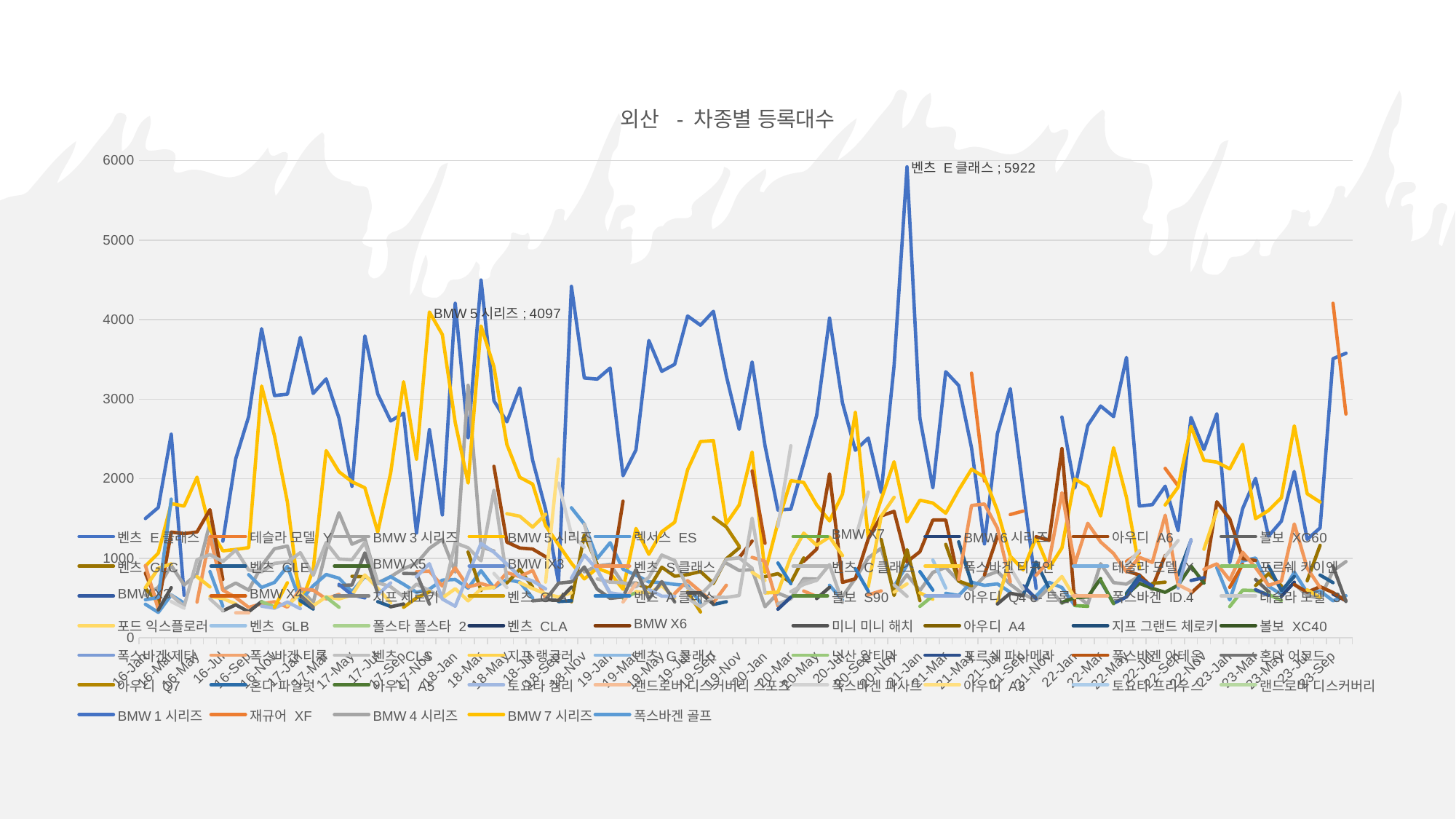

### Chart: 외산  - 차종별 등록대수

| Category | 벤츠 E클래스 | 테슬라 모델 Y | BMW 3시리즈 | BMW 5시리즈 | 렉서스 ES | BMW X7 | BMW 6시리즈 | 아우디 A6 | 볼보 XC60 | 벤츠 GLC | 벤츠 GLE | BMW X5 | BMW iX3 | 벤츠 S클래스 | 벤츠 C클래스 | 폭스바겐 티구안 | 테슬라 모델 X | 포르쉐 카이엔 | BMW X3 | BMW X4 | 지프 체로키 | 벤츠 GLA | 벤츠 A클래스 | 볼보 S90 | 아우디 Q4 e-트론 | 폭스바겐 ID.4 | 테슬라 모델 3 | 포드 익스플로러 | 벤츠 GLB | 폴스타 폴스타 2 | 벤츠 CLA | BMW X6 | 미니 미니 해치 | 아우디 A4 | 지프 그랜드 체로키 | 볼보 XC40 | 폭스바겐 제타 | 폭스바겐 티록 | 벤츠 CLS | 지프 랭글러 | 벤츠 G클래스 | 닛산 알티마 | 포르쉐 파나메라 | 폭스바겐 아테온 | 혼다 어코드 | 아우디 Q7 | 혼다 파일럿 | 아우디 A5 | 토요타 캠리 | 랜드로버 디스커버리 스포츠 | 폭스바겐 파사트 | 아우디 A3 | 토요타 프리우스 | 랜드로버 디스커버리 | BMW 1시리즈 | 재규어 XF | BMW 4시리즈 | BMW 7시리즈 | 폭스바겐 골프 |
|---|---|---|---|---|---|---|---|---|---|---|---|---|---|---|---|---|---|---|---|---|---|---|---|---|---|---|---|---|---|---|---|---|---|---|---|---|---|---|---|---|---|---|---|---|---|---|---|---|---|---|---|---|---|---|---|---|---|---|---|
| 44942 | 1500.0 | None | 535.0 | 903.0 | 422.0 | None | None | 812.0 | None | 619.0 | None | None | None | 909.0 | None | 631.0 | None | None | None | None | None | None | None | None | None | None | None | 478.0 | None | None | None | None | None | None | None | None | None | None | None | None | None | None | None | None | None | None | None | None | None | None | None | None | None | None | None | None | None | None | 479.0 |
| 44973 | 1638.0 | None | 634.0 | 1065.0 | 320.0 | None | None | 414.0 | None | 443.0 | None | None | None | 358.0 | None | 873.0 | None | None | None | None | None | None | None | None | None | None | None | None | None | None | None | None | 351.0 | None | None | None | None | None | None | None | None | None | None | None | None | None | None | None | None | None | None | None | None | None | None | None | None | None | 506.0 |
| 45001 | 2560.0 | None | 910.0 | 1688.0 | 538.0 | None | None | 1329.0 | None | None | None | None | None | None | 536.0 | 930.0 | None | None | None | None | None | None | None | None | None | None | None | None | None | None | None | None | 630.0 | None | None | None | None | None | None | None | None | None | None | None | None | None | None | None | None | None | 456.0 | None | None | None | None | None | None | None | 1743.0 |
| 45032 | 535.0 | None | 664.0 | 1656.0 | 436.0 | None | None | 1310.0 | None | None | None | None | None | None | 395.0 | None | None | None | None | None | None | None | None | None | None | None | None | 459.0 | None | None | 455.0 | None | None | None | None | None | None | None | None | None | None | None | None | None | None | None | None | None | None | None | 373.0 | None | None | None | None | None | None | None | None |
| 45062 | None | None | 801.0 | 2019.0 | None | None | None | 1331.0 | None | None | None | None | None | 449.0 | 982.0 | 769.0 | None | None | None | None | None | None | None | None | None | None | None | None | None | None | None | None | 392.0 | None | None | None | None | None | None | None | None | None | None | None | 537.0 | None | None | None | None | None | None | None | None | None | 439.0 | None | None | None | 834.0 |
| 45093 | None | None | 1444.0 | 1369.0 | 833.0 | None | None | 1611.0 | None | None | None | None | None | 1276.0 | 1046.0 | 640.0 | None | None | None | None | None | None | None | None | None | None | None | 520.0 | None | None | None | None | None | None | None | None | None | None | 490.0 | None | None | None | None | None | None | None | None | None | 573.0 | None | None | None | None | None | None | None | None | None | None |
| 45123 | 1215.0 | None | 602.0 | 1093.0 | 398.0 | None | None | 733.0 | None | None | None | None | None | 599.0 | 958.0 | None | None | None | None | None | None | None | None | None | None | None | None | 494.0 | None | None | None | None | 340.0 | None | None | None | None | None | 343.0 | None | None | None | None | None | None | None | None | None | None | None | None | None | None | None | None | None | None | None | None |
| 45154 | 2253.0 | None | 689.0 | 1111.0 | None | None | None | None | None | None | None | None | None | 507.0 | 1104.0 | None | None | None | None | None | None | None | None | None | None | None | None | 426.0 | None | None | None | None | 415.0 | None | None | None | None | None | None | None | None | 316.0 | None | None | None | None | None | None | 382.0 | 315.0 | None | None | None | None | None | None | None | None | None |
| 45185 | 2782.0 | None | 599.0 | 1134.0 | 793.0 | None | None | None | None | 359.0 | None | None | None | 383.0 | 852.0 | None | None | None | None | None | None | None | None | None | None | None | None | None | None | None | None | None | 328.0 | None | None | None | None | None | None | None | None | None | None | None | None | None | None | None | None | 314.0 | None | None | None | None | None | None | None | 365.0 | None |
| 45215 | 3887.0 | None | 904.0 | 3166.0 | 634.0 | None | None | None | None | None | None | None | None | 427.0 | 830.0 | None | None | None | None | None | None | None | None | None | None | None | None | None | None | None | None | None | 456.0 | None | None | None | None | None | None | None | None | 454.0 | None | None | 607.0 | None | None | None | 398.0 | None | None | None | None | None | None | None | None | None | None |
| 45246 | 3046.0 | None | 1120.0 | 2539.0 | 696.0 | None | None | None | None | None | 358.0 | None | None | 453.0 | 936.0 | None | None | None | None | None | None | None | None | None | None | None | None | None | None | None | None | None | None | None | None | None | None | None | None | None | None | 388.0 | None | None | None | None | None | None | 372.0 | None | None | None | None | None | None | None | None | 383.0 | None |
| 45276 | 3063.0 | None | 1153.0 | 1708.0 | 898.0 | None | None | None | None | None | None | None | None | 386.0 | 953.0 | None | None | None | None | None | None | None | None | None | None | None | None | 407.0 | None | None | None | None | None | None | None | None | None | None | None | None | None | None | None | None | None | None | None | None | 449.0 | None | None | None | None | None | 740.0 | None | None | 692.0 | None |
| 44943 | 3777.0 | None | 614.0 | 410.0 | 461.0 | None | None | None | None | None | 468.0 | None | None | 612.0 | 1070.0 | None | None | None | None | None | None | None | None | None | None | None | None | 555.0 | None | None | None | None | None | None | None | None | None | None | None | None | None | None | None | None | 535.0 | None | None | None | 367.0 | None | None | None | None | None | None | None | None | None | None |
| 44974 | 3073.0 | None | 442.0 | 859.0 | 655.0 | None | None | None | None | None | 362.0 | None | None | 600.0 | 787.0 | None | None | None | None | None | None | None | None | None | None | None | None | 403.0 | None | None | None | None | None | None | None | None | None | None | None | None | None | None | None | None | 384.0 | None | None | None | None | None | None | None | None | None | None | None | 339.0 | None | None |
| 45002 | 3256.0 | None | 1101.0 | 2353.0 | 796.0 | None | None | None | None | None | None | None | None | 489.0 | 1197.0 | None | None | None | None | None | None | None | None | None | None | None | None | 515.0 | None | None | None | None | None | None | None | None | None | None | None | None | None | 511.0 | None | None | None | None | None | None | None | 458.0 | None | None | None | None | None | 454.0 | None | None | None |
| 45033 | 2761.0 | None | 1572.0 | 2088.0 | 749.0 | None | None | None | None | None | None | None | None | 546.0 | 991.0 | None | None | None | None | None | None | None | None | None | None | None | None | 489.0 | None | None | None | None | None | None | None | None | None | None | None | None | None | 384.0 | None | None | 657.0 | None | None | None | None | None | None | None | None | None | 671.0 | None | None | None | None |
| 45063 | 1905.0 | None | 1177.0 | 1962.0 | 579.0 | None | None | None | None | 773.0 | None | None | None | None | 981.0 | None | None | None | None | None | None | None | None | None | None | None | None | 537.0 | None | None | None | None | 639.0 | None | None | None | None | None | None | None | None | None | None | None | 664.0 | None | None | None | None | None | None | None | None | None | 539.0 | None | None | None | None |
| 45094 | 3797.0 | None | 1247.0 | 1886.0 | 771.0 | None | None | None | None | 767.0 | None | None | None | 549.0 | 1199.0 | None | None | None | None | None | None | None | None | None | None | None | None | 790.0 | None | None | None | None | None | None | None | None | None | None | None | None | None | None | None | None | 1068.0 | None | None | None | None | None | None | None | None | None | 502.0 | None | None | None | None |
| 45124 | 3065.0 | None | 692.0 | 1330.0 | 683.0 | None | None | None | None | None | 455.0 | None | None | None | 692.0 | None | None | None | None | None | None | None | None | None | None | None | None | 624.0 | None | None | None | None | None | None | None | None | None | None | None | None | None | 436.0 | None | None | 559.0 | None | None | None | 542.0 | None | None | None | None | None | None | None | None | None | None |
| 45155 | 2726.0 | None | 769.0 | 2075.0 | 768.0 | None | None | None | None | 440.0 | 393.0 | None | None | None | 642.0 | None | None | None | None | None | None | None | None | None | None | None | None | 439.0 | None | None | None | None | 390.0 | None | None | None | None | None | None | None | None | None | None | None | None | None | None | None | 690.0 | None | None | None | None | None | None | None | None | None | None |
| 45186 | 2823.0 | None | 870.0 | 3220.0 | 674.0 | None | None | None | None | None | None | None | None | None | 516.0 | None | None | None | None | None | None | 384.0 | None | None | None | None | None | None | None | None | None | None | 425.0 | None | None | None | None | None | 540.0 | None | None | None | None | None | 809.0 | None | None | None | None | None | None | None | None | 600.0 | None | None | None | None | None |
| 45216 | 1318.0 | None | 936.0 | 2247.0 | 571.0 | None | None | None | None | None | None | None | None | 830.0 | 675.0 | None | None | None | None | None | None | 502.0 | None | None | None | None | None | 457.0 | None | None | None | None | None | None | None | None | None | None | None | None | None | None | None | None | 806.0 | None | None | None | 768.0 | None | None | None | None | None | None | None | None | None | None |
| 45247 | 2617.0 | None | 1125.0 | 4097.0 | 612.0 | None | None | None | None | 654.0 | None | None | None | 838.0 | 594.0 | None | None | None | None | None | None | 577.0 | None | None | None | None | None | None | None | None | None | None | None | None | None | None | None | None | None | None | None | None | None | None | 424.0 | None | None | None | 931.0 | None | None | None | None | None | None | None | None | None | None |
| 45277 | 1545.0 | None | 1238.0 | 3813.0 | 725.0 | None | None | None | None | None | None | None | None | 651.0 | 504.0 | None | None | None | None | None | None | None | None | None | None | None | None | 501.0 | None | None | None | None | 484.0 | None | None | None | None | None | None | None | None | None | None | None | None | None | None | None | 488.0 | 665.0 | None | None | None | None | None | None | None | None | None |
| 44944 | 4206.0 | None | 827.0 | 2707.0 | 733.0 | None | None | None | None | None | None | None | None | 879.0 | 1194.0 | None | None | None | None | None | None | 334.0 | None | None | None | None | None | 617.0 | None | None | None | None | None | None | None | None | None | None | None | None | None | None | 338.0 | None | None | None | None | None | 397.0 | None | None | None | None | None | None | None | None | None | None |
| 44975 | 2516.0 | None | 3175.0 | 1945.0 | 625.0 | None | None | None | None | 1079.0 | None | None | None | 639.0 | 1132.0 | None | None | None | None | None | None | None | None | None | None | None | None | 465.0 | None | None | None | None | None | None | None | None | None | None | None | None | None | 330.0 | None | None | None | None | None | None | 799.0 | None | None | None | None | None | None | None | None | None | None |
| 45003 | 4498.0 | None | 1143.0 | 3920.0 | 844.0 | None | None | None | None | 594.0 | None | None | None | 683.0 | 968.0 | None | None | None | None | None | None | None | None | None | None | None | None | 615.0 | None | None | None | None | 568.0 | None | None | None | None | None | None | None | None | None | None | None | None | None | None | None | 1187.0 | None | None | None | None | None | None | None | None | None | None |
| 45034 | 2980.0 | None | 1091.0 | 3408.0 | 629.0 | None | None | 2156.0 | None | None | None | None | None | 632.0 | 1856.0 | None | None | None | None | None | None | None | None | None | None | None | None | 633.0 | None | None | None | None | None | None | None | None | None | None | None | None | None | None | None | None | None | None | None | None | 1076.0 | None | 809.0 | None | None | None | None | None | None | None | None |
| 45064 | 2716.0 | None | None | 2431.0 | 732.0 | None | None | 1203.0 | None | 689.0 | None | None | None | 820.0 | 740.0 | 1561.0 | None | None | None | None | None | None | None | None | None | None | None | None | None | None | None | None | None | None | None | None | None | None | None | None | None | None | None | None | None | None | None | None | 928.0 | None | 633.0 | None | None | None | None | None | None | None | None |
| 45095 | 3142.0 | None | None | 2018.0 | 700.0 | None | None | 1129.0 | None | 861.0 | None | None | None | 769.0 | None | 1529.0 | None | None | None | None | None | None | None | None | None | None | None | 694.0 | None | None | None | None | None | None | None | None | None | None | None | None | None | None | None | None | None | None | None | None | 768.0 | 648.0 | None | None | None | None | None | None | None | None | None |
| 45125 | 2231.0 | None | None | 1932.0 | 501.0 | None | None | 1116.0 | None | 638.0 | None | None | None | 846.0 | None | 1391.0 | None | None | None | None | None | None | None | None | None | None | None | 619.0 | None | None | None | None | None | None | None | None | None | None | None | None | None | None | None | None | 465.0 | None | None | None | 715.0 | None | None | None | None | None | None | None | None | None | None |
| 45156 | 1617.0 | None | None | 1410.0 | None | None | None | 1020.0 | None | None | None | None | None | 497.0 | None | 1553.0 | None | None | None | None | None | None | None | None | None | None | None | 554.0 | None | None | None | None | 482.0 | None | None | None | None | None | None | None | None | None | None | None | 479.0 | None | None | None | 616.0 | None | None | 701.0 | None | None | None | None | None | None | None |
| 45187 | 694.0 | None | None | 1172.0 | None | None | None | None | None | None | 456.0 | None | None | None | None | None | None | None | None | None | None | None | None | None | None | None | None | 513.0 | None | None | None | None | 469.0 | None | None | None | None | None | None | 446.0 | None | None | None | None | 687.0 | None | None | None | None | None | 1945.0 | 2247.0 | 393.0 | None | None | None | None | None | None |
| 45217 | 4419.0 | None | None | 938.0 | 1635.0 | None | None | None | None | 454.0 | 465.0 | None | None | None | None | None | None | None | None | None | None | None | None | None | None | None | None | 567.0 | None | None | None | None | 637.0 | None | None | None | None | None | None | None | None | None | None | None | 704.0 | None | None | None | 749.0 | None | 1302.0 | None | None | None | None | None | None | None | None |
| 45248 | 3267.0 | None | 829.0 | 741.0 | 1430.0 | None | None | None | None | 1294.0 | None | None | None | None | None | 843.0 | None | None | None | None | None | None | None | None | None | None | None | None | None | None | None | None | None | None | None | None | None | None | 1430.0 | None | None | None | None | None | 891.0 | None | None | None | 1041.0 | None | 1140.0 | None | None | None | None | None | None | None | None |
| 45278 | 3253.0 | None | 903.0 | 876.0 | 998.0 | None | None | None | None | 923.0 | None | None | None | None | 740.0 | None | None | None | None | None | None | None | None | None | None | None | None | None | None | None | None | None | None | None | None | None | None | None | 847.0 | None | None | None | None | 760.0 | 612.0 | None | None | None | 856.0 | None | None | None | None | None | None | None | None | None | None |
| 44945 | 3392.0 | None | 924.0 | 813.0 | 1196.0 | None | None | 700.0 | None | None | None | None | None | None | 701.0 | None | None | None | None | None | None | None | None | None | None | None | None | 537.0 | None | None | None | None | None | None | None | None | None | None | 550.0 | None | None | None | None | None | 496.0 | None | None | None | 565.0 | None | None | None | None | None | None | None | None | None | None |
| 44976 | 2038.0 | None | 681.0 | 610.0 | 863.0 | None | None | 1717.0 | None | None | None | None | None | None | 692.0 | None | None | 498.0 | None | None | None | None | None | None | None | None | None | None | None | None | None | None | None | None | None | None | None | None | None | None | None | None | None | None | 513.0 | None | None | None | 541.0 | 450.0 | None | None | None | None | None | None | None | None | None |
| 45004 | 2363.0 | None | 691.0 | 1375.0 | 788.0 | None | None | None | None | 679.0 | None | None | None | None | 641.0 | None | None | 569.0 | None | None | None | None | None | None | None | None | None | 582.0 | None | None | None | None | None | None | None | None | None | None | None | None | None | None | None | None | 858.0 | None | None | None | None | 680.0 | None | None | None | None | None | None | None | None | None |
| 45035 | 3739.0 | None | 624.0 | 1050.0 | 703.0 | None | None | None | None | 622.0 | None | None | None | 723.0 | 761.0 | None | None | None | None | None | None | None | None | None | None | None | None | 565.0 | None | None | None | None | None | None | None | None | None | None | None | None | None | None | None | None | 488.0 | None | None | None | 608.0 | None | None | None | None | None | None | None | None | None | None |
| 45065 | 3351.0 | None | None | 1334.0 | 693.0 | None | None | None | None | 888.0 | None | None | None | None | 1041.0 | None | None | None | None | None | None | None | None | None | None | None | None | 657.0 | None | None | None | None | 581.0 | None | None | None | None | None | None | None | None | None | None | None | 706.0 | None | 673.0 | None | 524.0 | None | None | None | None | None | None | None | None | None | None |
| 45096 | 3439.0 | None | None | 1453.0 | 672.0 | None | None | None | None | 775.0 | None | None | None | 557.0 | 971.0 | None | None | None | None | None | None | None | None | None | None | None | None | 501.0 | None | None | None | None | None | None | None | None | None | None | None | None | None | None | None | 628.0 | 451.0 | None | None | None | 522.0 | None | None | None | None | None | None | None | None | None | None |
| 45126 | 4047.0 | None | None | 2114.0 | 657.0 | None | None | None | None | 795.0 | None | None | None | 718.0 | 627.0 | None | None | None | None | None | None | 577.0 | None | None | None | None | None | None | None | None | None | None | 564.0 | None | None | None | None | None | 497.0 | None | None | None | None | None | None | None | 544.0 | None | None | None | None | None | None | None | None | None | None | None | None |
| 45157 | 3931.0 | None | None | 2468.0 | 440.0 | None | None | None | None | 833.0 | None | None | None | 581.0 | 539.0 | None | None | None | None | None | None | 325.0 | None | None | None | None | None | None | None | None | None | None | 565.0 | None | None | None | None | None | 392.0 | None | None | None | None | 587.0 | None | None | None | None | None | None | None | None | None | None | None | None | None | None | None |
| 45188 | 4105.0 | None | None | 2479.0 | None | None | None | None | None | 684.0 | 419.0 | None | None | 441.0 | 706.0 | None | None | None | None | None | None | None | None | None | None | None | None | None | None | None | None | None | 423.0 | None | None | None | None | None | 511.0 | None | None | None | None | None | None | 1513.0 | None | 483.0 | None | None | None | None | None | None | None | None | None | None | None |
| 45218 | 3293.0 | None | 938.0 | 1436.0 | None | None | None | None | None | 993.0 | 454.0 | None | None | 661.0 | 987.0 | None | None | None | None | None | None | None | None | None | None | None | None | None | None | None | None | None | None | None | None | None | None | None | 508.0 | None | None | None | None | None | None | 1394.0 | 665.0 | None | None | None | None | None | None | None | None | None | None | None | None |
| 45249 | 2621.0 | None | 847.0 | 1670.0 | None | None | None | 1008.0 | None | 1131.0 | None | None | None | None | 1006.0 | 1640.0 | None | None | None | None | None | None | None | None | None | None | 1207.0 | None | None | None | None | None | None | None | None | None | None | None | 532.0 | None | None | None | None | None | None | 1152.0 | None | None | None | None | None | None | None | None | None | None | None | None | None |
| 45279 | 3469.0 | None | 858.0 | 2336.0 | None | None | None | 1216.0 | None | None | None | None | None | 1011.0 | 875.0 | None | None | None | None | None | None | None | None | None | None | None | None | 824.0 | None | None | None | None | None | None | None | None | None | None | 1505.0 | None | None | None | None | 2098.0 | 889.0 | None | None | None | None | None | None | None | None | None | None | None | None | None | None |
| 44946 | 2416.0 | None | 391.0 | 820.0 | None | None | 335.0 | None | None | 769.0 | None | None | None | 963.0 | None | 564.0 | None | None | None | None | None | None | None | None | None | None | None | 721.0 | None | None | None | None | None | None | None | None | None | None | 569.0 | None | None | None | None | 1189.0 | None | None | None | None | None | None | None | None | None | None | None | None | None | None | None |
| 44977 | 1606.0 | None | 562.0 | 1448.0 | None | None | None | None | None | 807.0 | None | None | None | 400.0 | 427.0 | 574.0 | None | None | None | None | None | None | 941.0 | None | None | None | 1402.0 | None | None | None | None | None | None | None | None | None | None | None | None | None | None | None | 360.0 | None | None | None | None | None | None | None | None | None | None | None | None | None | None | None | None |
| 45005 | 1617.0 | None | 497.0 | 1976.0 | None | None | None | None | None | 695.0 | None | None | None | None | 490.0 | 1022.0 | None | None | None | None | None | None | 681.0 | None | None | None | 2415.0 | None | None | None | None | None | None | None | None | None | None | None | 581.0 | None | None | None | 511.0 | None | None | None | None | None | None | None | None | None | None | None | None | None | None | None | None |
| 45036 | 2193.0 | None | 743.0 | 1953.0 | None | None | None | 962.0 | None | 1004.0 | None | None | None | 588.0 | 714.0 | 1316.0 | None | None | None | None | None | None | None | None | None | None | None | None | None | None | 705.0 | None | None | None | None | None | None | None | 671.0 | None | None | None | None | None | None | None | None | None | None | None | None | None | None | None | None | None | None | None | None |
| 45066 | 2794.0 | None | 738.0 | 1671.0 | None | None | None | 1115.0 | None | None | None | None | None | 519.0 | 723.0 | 1164.0 | None | None | None | None | None | None | 574.0 | None | None | None | None | None | None | None | None | None | 493.0 | None | None | None | None | None | 723.0 | None | None | None | None | None | None | None | None | None | None | None | None | None | None | None | None | None | None | None | None |
| 45097 | 4020.0 | None | None | 1470.0 | 661.0 | None | None | 2061.0 | None | None | 628.0 | None | None | None | 920.0 | 1268.0 | None | None | None | None | None | None | None | None | None | None | 2812.0 | None | None | None | None | None | 635.0 | None | None | None | None | None | None | None | None | 681.0 | None | None | None | None | None | None | None | None | None | None | None | None | None | None | None | None | None |
| 45127 | 2955.0 | None | 518.0 | 1806.0 | 475.0 | None | None | 697.0 | None | None | None | None | None | 532.0 | 444.0 | 1034.0 | None | 632.0 | None | None | None | None | None | None | None | None | None | 402.0 | None | None | None | None | None | None | None | None | None | None | None | None | None | None | None | None | None | None | None | None | None | None | None | None | None | None | None | None | None | None | None |
| 45158 | 2358.0 | None | 746.0 | 2834.0 | None | None | None | 742.0 | None | None | 752.0 | None | None | None | None | None | None | None | 723.0 | 572.0 | None | None | 870.0 | None | None | None | 1248.0 | None | None | None | None | None | None | None | None | None | None | None | None | None | 593.0 | None | None | None | None | None | None | None | None | None | None | None | None | None | None | None | None | None | None |
| 45189 | 2512.0 | None | 1005.0 | 1252.0 | None | None | None | 1245.0 | None | None | None | 598.0 | None | 540.0 | None | 644.0 | None | None | None | None | None | None | 583.0 | None | None | None | 1833.0 | None | None | None | None | None | 583.0 | None | None | None | None | None | None | None | None | None | None | None | None | None | None | None | None | None | None | None | None | None | None | None | None | None | None |
| 45219 | 1826.0 | None | 1127.0 | 1741.0 | None | None | None | 1532.0 | None | 1236.0 | None | None | None | 590.0 | None | 1530.0 | None | None | None | None | None | 585.0 | None | None | None | None | None | None | 896.0 | None | None | None | None | None | None | 1018.0 | None | None | None | None | None | None | None | None | None | None | None | None | None | None | None | None | None | None | None | None | None | None | None |
| 45250 | 3423.0 | None | 579.0 | 2214.0 | 648.0 | None | None | 1590.0 | None | 532.0 | None | None | None | None | None | 1767.0 | None | None | None | None | None | None | None | None | None | None | 841.0 | 574.0 | None | None | None | None | None | None | None | None | None | None | 665.0 | None | None | None | None | None | None | None | None | None | None | None | None | None | None | None | None | None | None | None | None |
| 45280 | 5922.0 | None | 793.0 | 1458.0 | 913.0 | None | None | 955.0 | None | 1108.0 | None | None | None | None | None | None | None | None | None | None | None | None | None | None | None | None | None | 678.0 | None | None | None | None | None | None | None | None | 2096.0 | None | 522.0 | 514.0 | None | None | None | None | None | None | None | None | None | None | None | None | None | None | None | None | None | None | None |
| 44947 | 2760.0 | None | 593.0 | 1730.0 | None | None | None | 1083.0 | None | 467.0 | None | 466.0 | None | None | None | 565.0 | None | 395.0 | None | None | None | None | 832.0 | None | None | None | None | None | None | None | None | 415.0 | None | None | None | None | None | None | None | None | None | None | None | None | None | None | None | None | None | None | None | None | None | None | None | None | None | None | None |
| 44978 | 1885.0 | None | 823.0 | 1695.0 | None | None | None | 1481.0 | None | None | 750.0 | None | None | None | None | 485.0 | None | 527.0 | None | None | None | None | 599.0 | None | None | None | None | None | 978.0 | None | None | None | None | None | None | None | 753.0 | None | None | None | None | None | None | None | None | None | None | None | None | None | None | None | None | None | None | None | None | None | None |
| 45006 | 3346.0 | None | 884.0 | 1567.0 | 559.0 | None | None | 1482.0 | None | 1175.0 | None | None | None | None | None | None | None | None | None | None | None | None | None | None | None | None | 3186.0 | None | 626.0 | None | None | None | None | None | None | None | None | None | 621.0 | 513.0 | None | None | None | None | None | None | None | None | None | None | None | None | None | None | None | None | None | None | None |
| 45037 | 3174.0 | None | 713.0 | 1858.0 | 532.0 | None | None | 718.0 | None | 713.0 | 1207.0 | None | None | 735.0 | None | 539.0 | None | None | 532.0 | None | None | None | None | None | None | None | None | None | None | None | None | None | None | None | None | None | None | None | None | None | None | None | None | None | None | None | None | None | None | None | None | None | None | None | None | None | None | None | None |
| 45067 | 2387.0 | 3328.0 | 604.0 | 2120.0 | 699.0 | None | None | None | None | 655.0 | 686.0 | None | None | 1664.0 | None | None | None | None | None | None | None | None | None | None | None | None | None | None | None | None | None | None | 565.0 | None | None | None | 759.0 | None | None | None | None | None | None | None | None | None | None | None | None | None | None | None | None | None | None | None | None | None | None |
| 45098 | 1181.0 | 1972.0 | 772.0 | 2021.0 | 659.0 | None | None | 791.0 | None | None | None | None | None | 1682.0 | 649.0 | None | None | None | None | None | None | None | None | None | None | None | 2884.0 | None | None | None | None | None | None | None | None | None | None | 1029.0 | None | None | None | None | None | None | None | None | None | None | None | None | None | None | None | None | None | None | None | None | None |
| 45128 | 2567.0 | None | 834.0 | 1601.0 | 678.0 | None | 514.0 | 1274.0 | None | None | None | 504.0 | None | 1379.0 | None | 440.0 | None | None | None | None | None | None | None | None | None | None | None | None | None | None | None | None | 425.0 | None | None | None | None | None | None | None | None | None | None | None | None | None | None | None | None | None | None | None | None | None | None | None | None | None | None |
| 45159 | 3132.0 | 1550.0 | 672.0 | 1026.0 | 573.0 | None | None | None | None | None | None | None | None | 704.0 | None | 1014.0 | None | None | None | None | None | None | None | None | None | None | 880.0 | None | 625.0 | None | None | None | 561.0 | None | None | None | None | None | None | None | None | None | None | None | None | None | None | None | None | None | None | None | None | None | None | None | None | None | None |
| 45190 | 1859.0 | 1594.0 | 550.0 | 855.0 | None | None | None | None | None | 1381.0 | 538.0 | None | None | None | None | None | None | None | 653.0 | 605.0 | None | None | None | None | None | None | 612.0 | None | None | None | None | None | 529.0 | None | None | None | None | None | None | None | None | None | None | None | None | None | None | None | None | None | None | None | None | None | None | None | None | None | None |
| 45220 | 622.0 | None | 472.0 | 1262.0 | 526.0 | None | None | 1271.0 | 442.0 | None | 953.0 | None | None | 786.0 | None | None | None | None | 492.0 | None | None | None | None | None | None | None | None | None | None | None | None | None | None | None | None | None | 633.0 | None | None | None | None | None | None | None | None | None | None | None | None | None | None | None | None | None | None | None | None | None | None |
| 45251 | None | 421.0 | 630.0 | 876.0 | 698.0 | None | None | 1225.0 | None | None | 621.0 | None | None | 964.0 | None | None | None | None | None | None | None | None | None | None | None | None | 1106.0 | 601.0 | None | None | None | None | None | None | None | 497.0 | None | None | None | None | None | None | None | None | None | None | None | None | None | None | None | None | None | None | None | None | None | None | None |
| 45281 | 2776.0 | None | 433.0 | 1130.0 | 632.0 | None | None | 2379.0 | None | None | None | 444.0 | None | 1824.0 | None | None | None | None | None | None | None | None | None | None | None | None | None | 771.0 | None | None | None | None | None | 592.0 | 423.0 | None | None | None | None | None | None | None | None | None | None | None | None | None | None | None | None | None | None | None | None | None | None | None | None |
| 44948 | 1884.0 | None | 550.0 | 1997.0 | 407.0 | 405.0 | None | 422.0 | None | None | None | 505.0 | None | 928.0 | None | None | None | None | None | None | None | None | None | None | None | None | None | 503.0 | None | None | None | None | 384.0 | None | None | None | None | None | None | None | None | None | None | None | None | None | None | None | None | None | None | None | None | None | None | None | None | None | None |
| 44979 | 2671.0 | None | 419.0 | 1902.0 | None | 396.0 | None | None | None | None | None | 514.0 | None | 1440.0 | None | None | None | 430.0 | None | None | None | None | 412.0 | None | None | None | None | None | None | None | 481.0 | 420.0 | None | None | None | None | None | None | None | None | None | None | None | None | None | None | None | None | None | None | None | None | None | None | None | None | None | None | None |
| 45007 | 2915.0 | None | 931.0 | 1532.0 | None | None | None | None | None | 613.0 | 1247.0 | 744.0 | None | 1205.0 | None | None | None | None | 715.0 | None | None | None | None | 726.0 | None | None | 2495.0 | None | None | None | None | None | None | None | None | None | None | None | None | None | None | None | None | None | None | None | None | None | None | None | None | None | None | None | None | None | None | None | None |
| 45038 | 2781.0 | None | 694.0 | 2390.0 | None | None | 502.0 | None | None | None | None | None | None | 1060.0 | 1269.0 | None | None | None | 433.0 | None | None | None | None | 429.0 | None | None | None | None | 473.0 | 460.0 | None | None | None | None | None | None | None | None | None | None | None | None | None | None | None | None | None | None | None | None | None | None | None | None | None | None | None | None | None |
| 45068 | 3526.0 | 960.0 | 675.0 | 1765.0 | None | None | None | 840.0 | None | None | 559.0 | 539.0 | None | 828.0 | None | None | None | None | 514.0 | None | None | None | None | None | None | None | 920.0 | None | None | None | None | None | None | None | None | None | None | None | None | None | None | None | None | None | None | None | None | None | None | None | None | None | None | None | None | None | None | None | None |
| 45099 | 1657.0 | 1067.0 | 778.0 | 876.0 | None | None | None | 790.0 | None | None | 776.0 | 685.0 | None | 1012.0 | None | None | None | None | 740.0 | None | None | None | None | None | None | None | 1096.0 | None | None | None | None | None | None | None | None | None | None | None | None | None | None | None | None | None | None | None | None | None | None | None | None | None | None | None | None | None | None | None | None |
| 45129 | 1674.0 | None | 601.0 | None | None | None | None | 636.0 | None | 684.0 | None | 622.0 | None | 948.0 | None | None | None | None | 653.0 | 432.0 | None | None | None | None | None | None | None | 773.0 | 499.0 | None | None | None | None | None | None | None | None | None | None | None | None | None | None | None | None | None | None | None | None | None | None | None | None | None | None | None | None | None | None |
| 45160 | 1906.0 | 2130.0 | None | 1670.0 | None | None | 600.0 | 1035.0 | None | 700.0 | None | 572.0 | None | 1541.0 | None | 565.0 | None | None | None | None | None | None | None | None | None | None | 1023.0 | None | None | None | None | None | None | None | None | None | None | None | None | None | None | None | None | None | None | None | None | None | None | None | None | None | None | None | None | None | None | None | None |
| 45191 | 1348.0 | 1910.0 | None | 1895.0 | None | None | None | None | None | None | 791.0 | 662.0 | None | 667.0 | None | None | None | None | None | 767.0 | None | None | None | None | 624.0 | 667.0 | 1223.0 | None | None | None | None | None | None | None | None | None | None | None | None | None | None | None | None | None | None | None | None | None | None | None | None | None | None | None | None | None | None | None | None |
| 45221 | 2771.0 | None | None | 2658.0 | None | None | None | 562.0 | None | 475.0 | 1225.0 | 902.0 | None | None | None | None | None | 561.0 | 721.0 | None | None | None | None | None | 1235.0 | 585.0 | None | None | None | None | None | None | None | None | None | None | None | None | None | None | None | None | None | None | None | None | None | None | None | None | None | None | None | None | None | None | None | None | None |
| 45252 | 2368.0 | 1010.0 | 689.0 | 2231.0 | None | None | None | 711.0 | None | None | None | 688.0 | None | 861.0 | None | 1113.0 | None | None | 756.0 | None | None | None | None | 1304.0 | None | None | None | None | None | None | None | None | None | None | None | None | None | None | None | None | None | None | None | None | None | None | None | None | None | None | None | None | None | None | None | None | None | None | None |
| 45282 | 2817.0 | None | None | 2209.0 | 881.0 | None | None | 1710.0 | None | 649.0 | None | None | None | 930.0 | 696.0 | 1596.0 | None | None | None | None | None | 862.0 | 675.0 | None | None | None | None | None | None | None | None | None | None | None | None | None | None | None | None | None | None | None | None | None | None | None | None | None | None | None | None | None | None | None | None | None | None | None | None |
| 44949 | 945.0 | None | 515.0 | 2124.0 | 476.0 | None | None | 1496.0 | None | None | None | 481.0 | None | 727.0 | None | None | None | 392.0 | 731.0 | 635.0 | None | None | None | None | None | None | None | None | None | None | None | None | None | None | None | None | None | None | None | None | None | None | None | None | None | None | None | None | None | None | None | None | None | None | None | None | None | None | None |
| 44980 | 1624.0 | None | None | 2432.0 | 967.0 | None | 653.0 | 996.0 | None | None | None | None | None | 1076.0 | 656.0 | None | None | 599.0 | None | 922.0 | 439.0 | None | None | None | None | None | None | None | None | None | None | None | None | None | None | None | None | None | None | None | None | None | None | None | None | None | None | None | None | None | None | None | None | None | None | None | None | None | None |
| 45008 | 2005.0 | 1016.0 | None | 1498.0 | 1003.0 | None | None | 972.0 | 734.0 | 657.0 | None | None | None | 883.0 | None | None | None | 594.0 | 605.0 | None | None | None | None | None | None | None | None | None | None | None | None | None | None | None | None | None | None | None | None | None | None | None | None | None | None | None | None | None | None | None | None | None | None | None | None | None | None | None | None |
| 45039 | 1278.0 | None | 578.0 | 1601.0 | 648.0 | None | None | None | 582.0 | 805.0 | 902.0 | None | None | 659.0 | None | None | None | 546.0 | 534.0 | None | None | None | None | None | None | None | None | None | None | None | None | None | None | None | None | None | None | None | None | None | None | None | None | None | None | None | None | None | None | None | None | None | None | None | None | None | None | None | None |
| 45069 | 1466.0 | None | None | 1761.0 | 546.0 | None | 522.0 | None | None | 655.0 | 594.0 | None | None | 712.0 | 435.0 | 565.0 | None | 469.0 | None | None | None | None | None | None | None | None | None | None | None | None | None | None | None | None | None | None | None | None | None | None | None | None | None | None | None | None | None | None | None | None | None | None | None | None | None | None | None | None | None |
| 45100 | 2091.0 | 576.0 | 679.0 | 2665.0 | 825.0 | None | 699.0 | 669.0 | None | None | 771.0 | None | None | 1431.0 | None | None | 847.0 | None | None | None | None | None | None | None | None | None | None | None | None | None | None | None | None | None | None | None | None | None | None | None | None | None | None | None | None | None | None | None | None | None | None | None | None | None | None | None | None | None | None |
| 45130 | 1238.0 | None | 532.0 | 1811.0 | 568.0 | 440.0 | None | 573.0 | 577.0 | 718.0 | None | None | None | 876.0 | None | 603.0 | None | None | None | None | None | None | None | None | None | None | None | None | None | None | None | None | None | None | None | None | None | None | None | None | None | None | None | None | None | None | None | None | None | None | None | None | None | None | None | None | None | None | None |
| 45161 | 1382.0 | None | 497.0 | 1707.0 | 589.0 | None | None | 643.0 | None | 1163.0 | 789.0 | None | None | 633.0 | 563.0 | 506.0 | None | None | None | None | None | None | None | None | None | None | None | None | None | None | None | None | None | None | None | None | None | None | None | None | None | None | None | None | None | None | None | None | None | None | None | None | None | None | None | None | None | None | None |
| 45192 | 3510.0 | 4206.0 | 842.0 | None | 465.0 | None | 550.0 | 569.0 | 899.0 | None | 693.0 | 467.0 | 467.0 | None | None | None | None | None | None | None | None | None | None | None | None | None | None | None | None | None | None | None | None | None | None | None | None | None | None | None | None | None | None | None | None | None | None | None | None | None | None | None | None | None | None | None | None | None | None |
| 45222 | 3578.0 | 2814.0 | 958.0 | 644.0 | 529.0 | 501.0 | 467.0 | 466.0 | 457.0 | 447.0 | None | None | None | None | None | None | None | None | None | None | None | None | None | None | None | None | None | None | None | None | None | None | None | None | None | None | None | None | None | None | None | None | None | None | None | None | None | None | None | None | None | None | None | None | None | None | None | None | None |